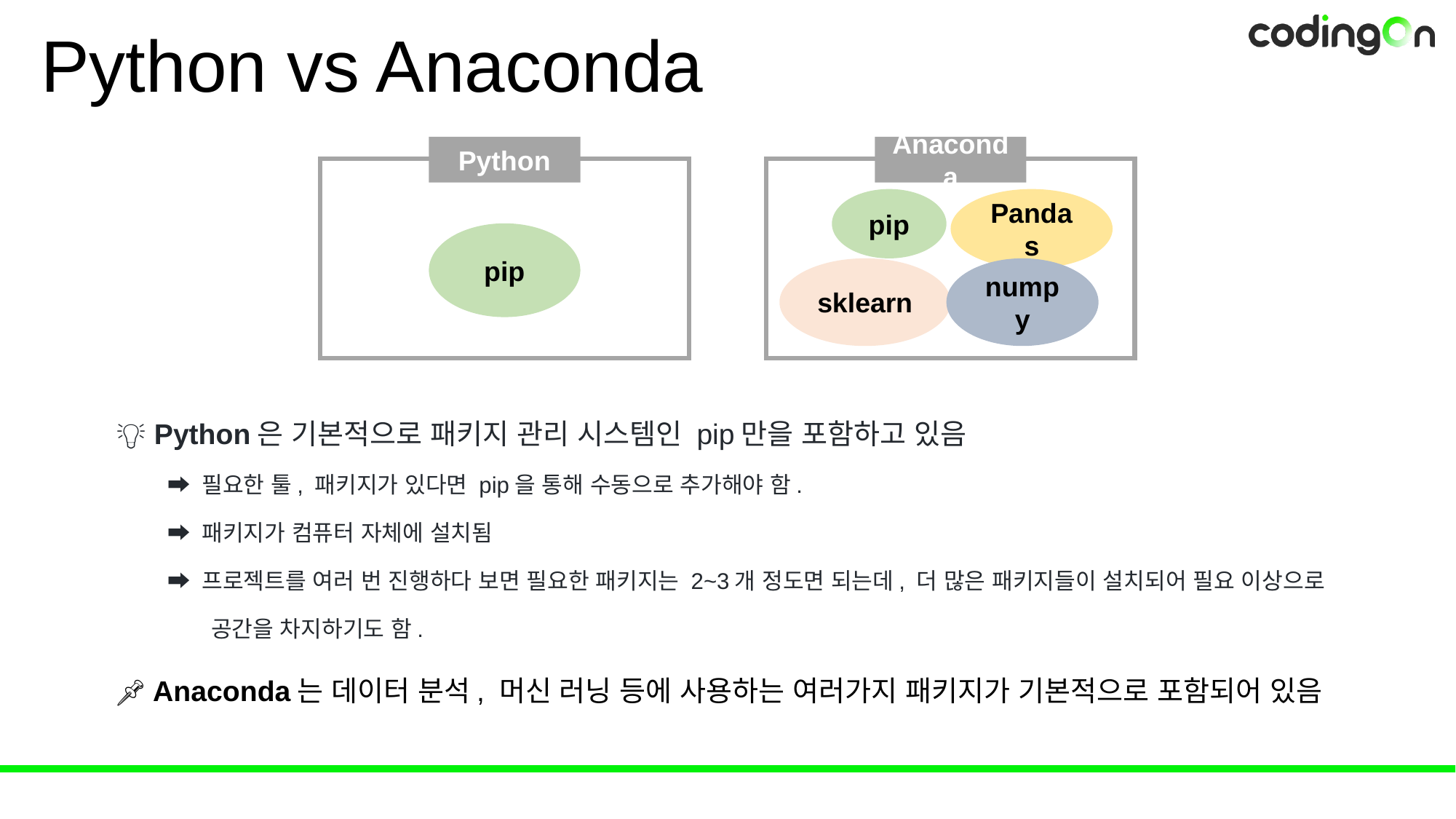

# Python vs Anaconda
Python
Anaconda

pip
Pandas
pip
sklearn
numpy
💡 Python은 기본적으로 패키지 관리 시스템인 pip만을 포함하고 있음
➡️ 필요한 툴, 패키지가 있다면 pip을 통해 수동으로 추가해야 함.
➡️ 패키지가 컴퓨터 자체에 설치됨
➡️ 프로젝트를 여러 번 진행하다 보면 필요한 패키지는 2~3개 정도면 되는데, 더 많은 패키지들이 설치되어 필요 이상으로
      공간을 차지하기도 함.
📌 Anaconda는 데이터 분석, 머신 러닝 등에 사용하는 여러가지 패키지가 기본적으로 포함되어 있음